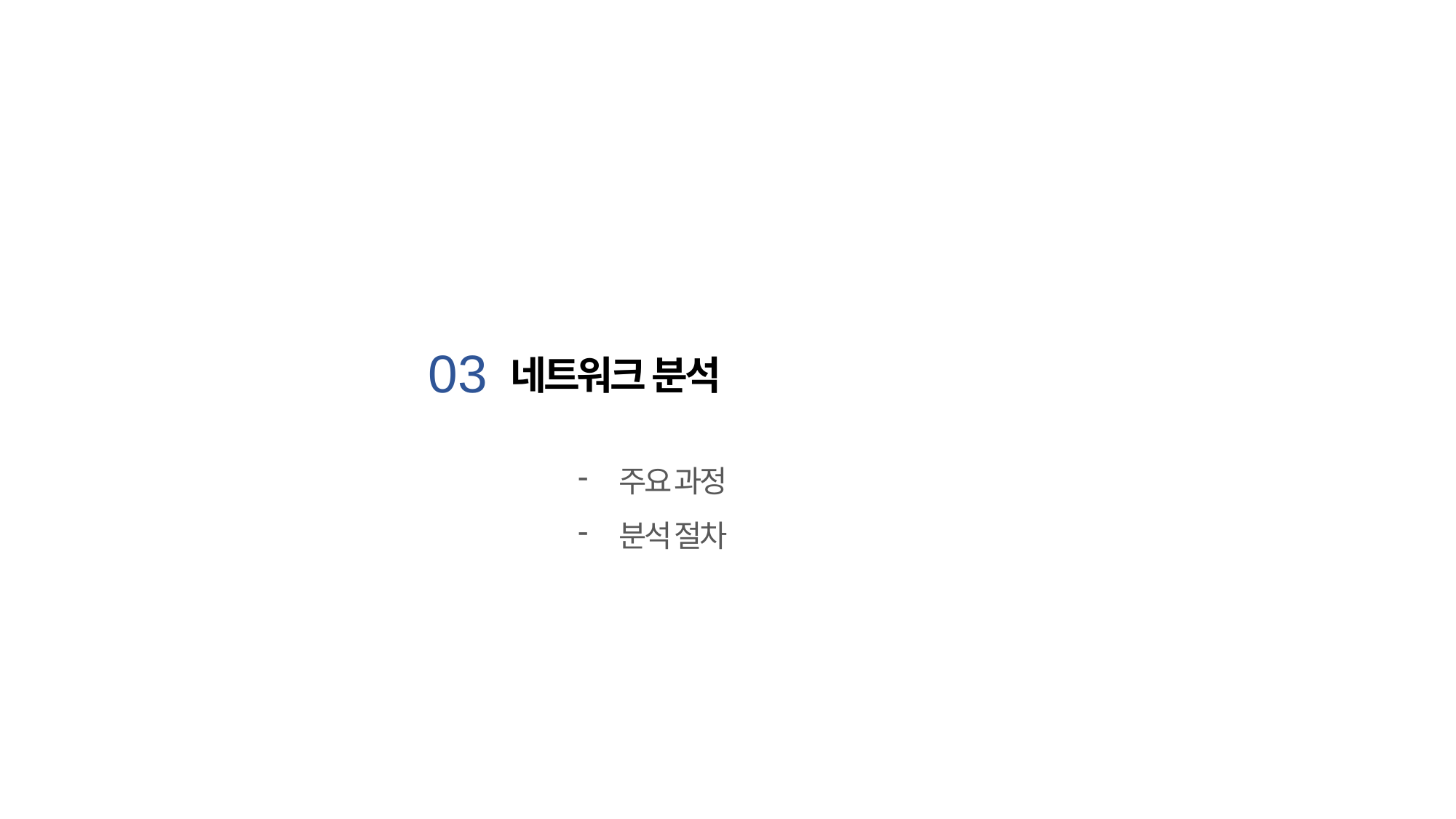

네트워크 분석
03
주요 과정
분석 절차